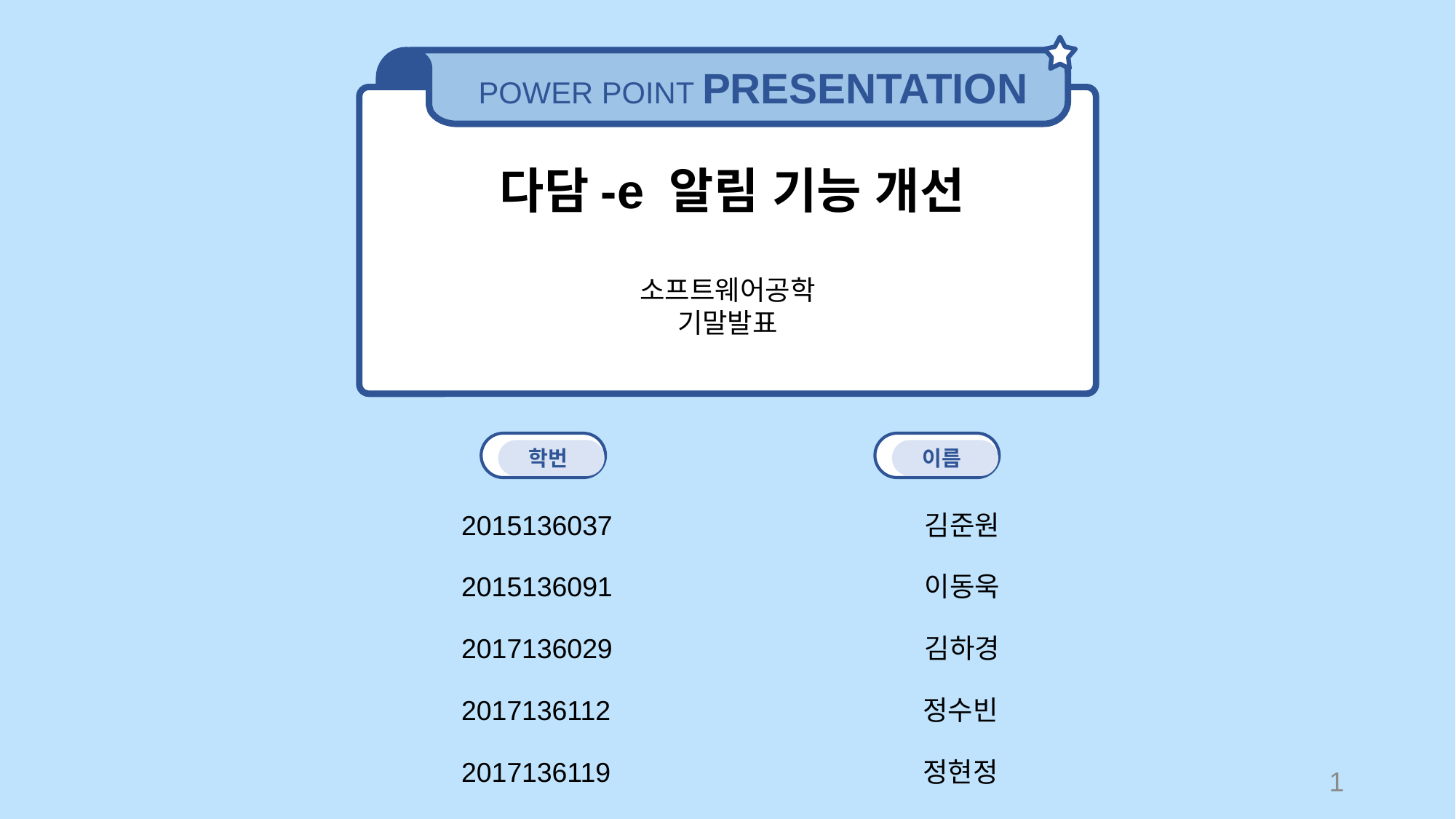

POWER POINT PRESENTATION

다담-e 알림 기능 개선
소프트웨어공학
기말발표
CONTENTS
학번
CONTENTS
이름
2015136037                                        김준원
2015136091                                        이동욱
2017136029                                        김하경
2017136112                                        정수빈
2017136119                                        정현정
1